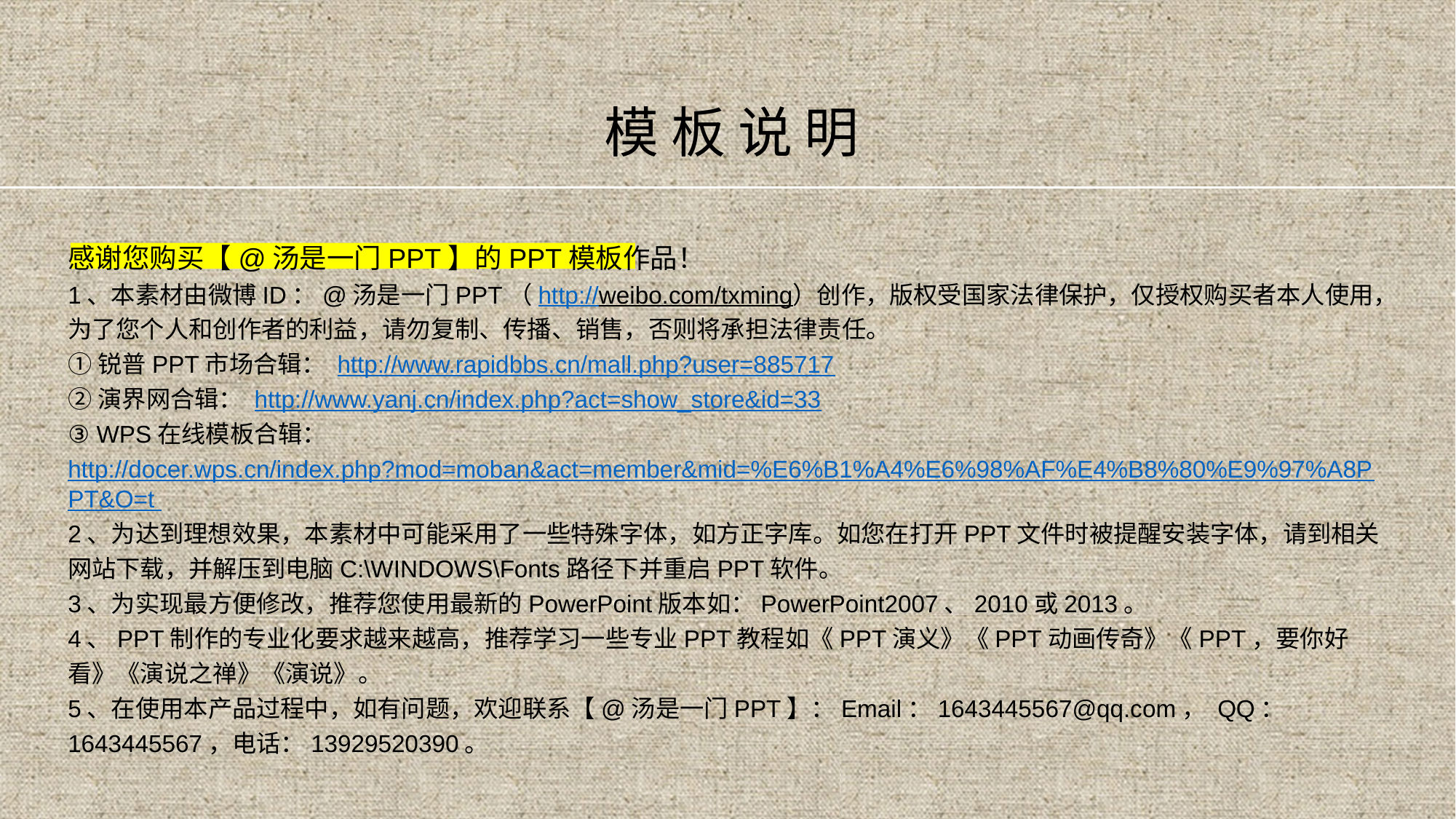

模 板 说 明
感谢您购买【@汤是一门PPT】的PPT模板作品！
1、本素材由微博ID：@汤是一门PPT（http://weibo.com/txming）创作，版权受国家法律保护，仅授权购买者本人使用，为了您个人和创作者的利益，请勿复制、传播、销售，否则将承担法律责任。
①锐普PPT市场合辑： http://www.rapidbbs.cn/mall.php?user=885717
②演界网合辑： http://www.yanj.cn/index.php?act=show_store&id=33
③ WPS在线模板合辑：http://docer.wps.cn/index.php?mod=moban&act=member&mid=%E6%B1%A4%E6%98%AF%E4%B8%80%E9%97%A8PPT&O=t 2、为达到理想效果，本素材中可能采用了一些特殊字体，如方正字库。如您在打开PPT文件时被提醒安装字体，请到相关网站下载，并解压到电脑C:\WINDOWS\Fonts路径下并重启PPT软件。
3、为实现最方便修改，推荐您使用最新的PowerPoint版本如：PowerPoint2007、2010或2013。
4、PPT制作的专业化要求越来越高，推荐学习一些专业PPT教程如《PPT演义》《PPT动画传奇》《PPT，要你好看》《演说之禅》《演说》。
5、在使用本产品过程中，如有问题，欢迎联系【@汤是一门PPT】：Email：1643445567@qq.com， QQ：1643445567，电话：13929520390。